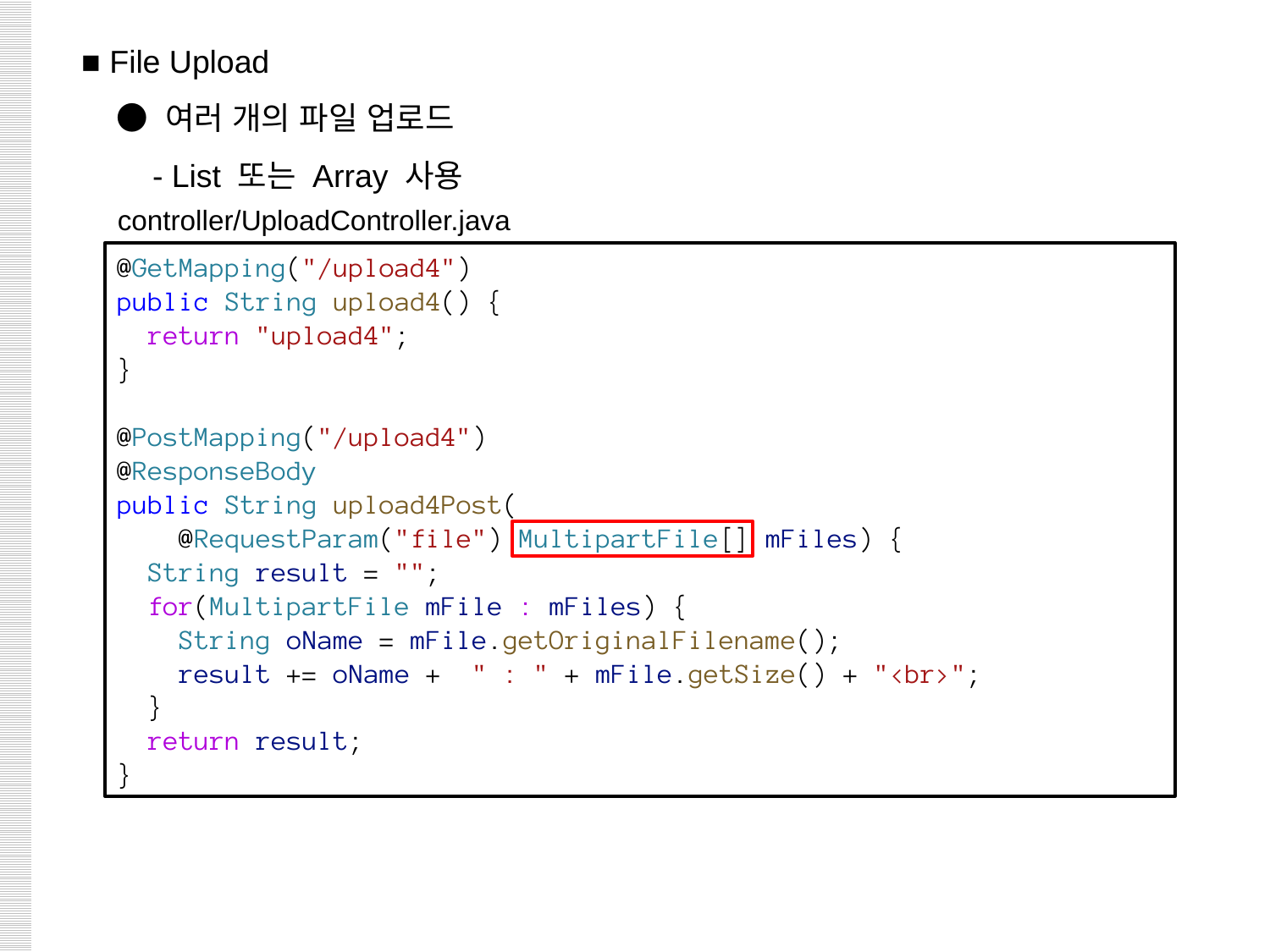

■ File Upload
    ● 여러 개의 파일 업로드
        - List 또는 Array 사용
controller/UploadController.java
@GetMapping("/upload4")
public String upload4() {
  return "upload4";
}
@PostMapping("/upload4")
@ResponseBody
public String upload4Post(
    @RequestParam("file") MultipartFile[] mFiles) {
  String result = "";
  for(MultipartFile mFile : mFiles) {
    String oName = mFile.getOriginalFilename();
    result += oName +  " : " + mFile.getSize() + "<br>";
  }
  return result;
}